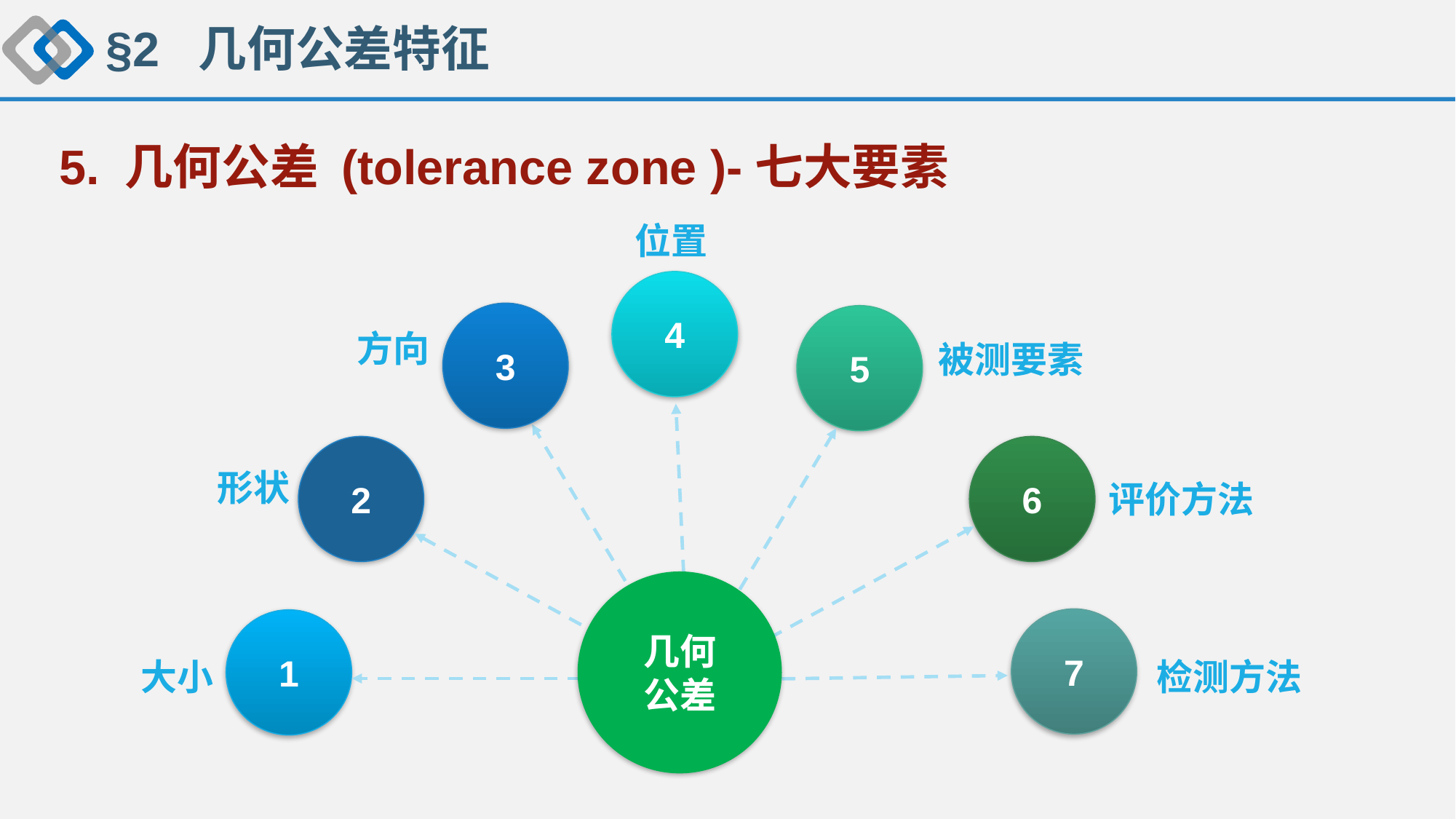

§2  几何公差特征
  5. 几何公差 (tolerance zone )-七大要素
位置
4
方向
被测要素
3
5

形状
2
6
评价方法

几何
公差
7
1
大小
检测方法